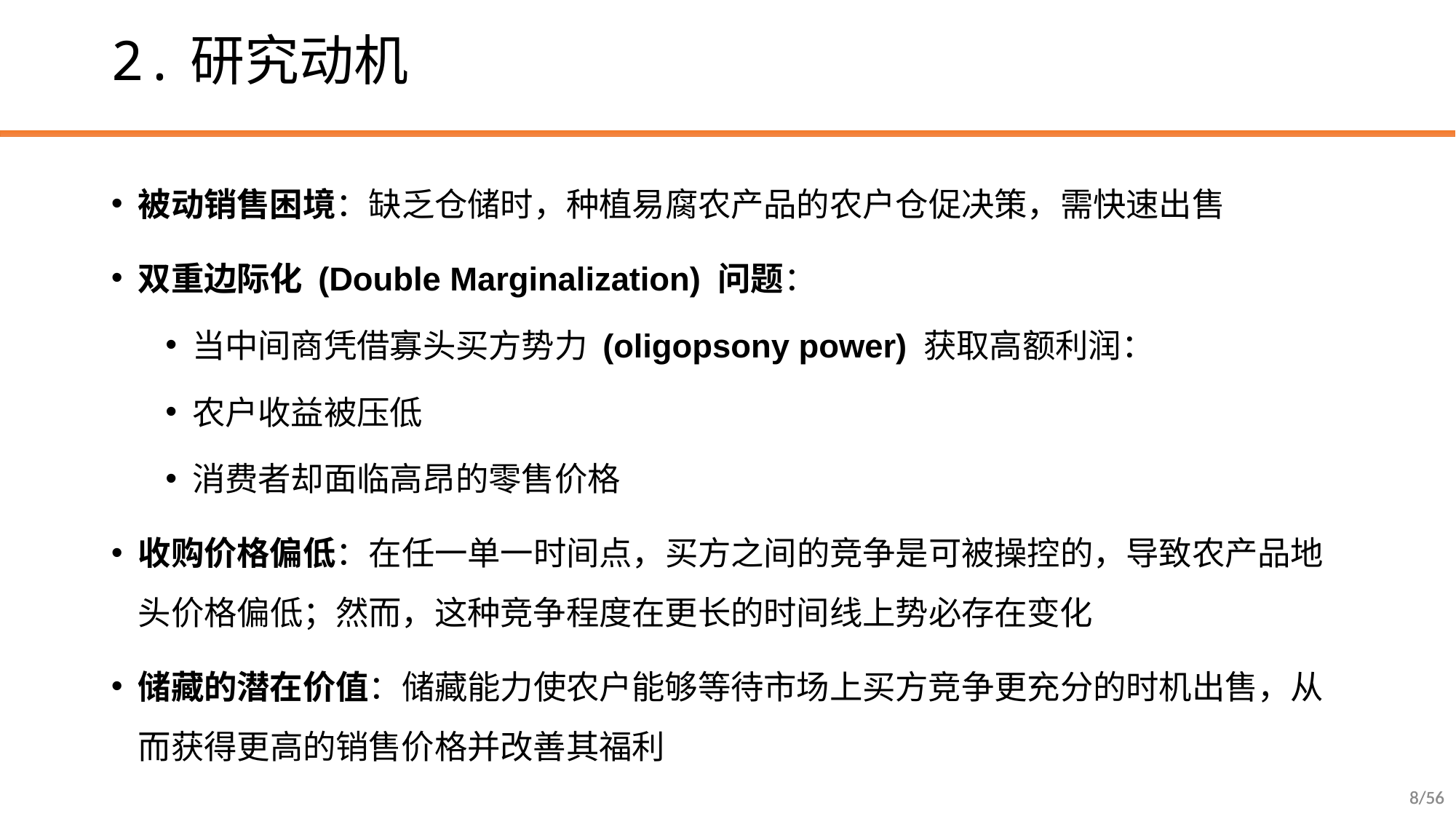

# 2.研究动机
被动销售困境：缺乏仓储时，种植易腐农产品的农户仓促决策，需快速出售
双重边际化 (Double Marginalization) 问题：
当中间商凭借寡头买方势力 (oligopsony power) 获取高额利润：
农户收益被压低
消费者却面临高昂的零售价格
收购价格偏低：在任一单一时间点，买方之间的竞争是可被操控的，导致农产品地头价格偏低；然而，这种竞争程度在更长的时间线上势必存在变化
储藏的潜在价值：储藏能力使农户能够等待市场上买方竞争更充分的时机出售，从而获得更高的销售价格并改善其福利
8/56